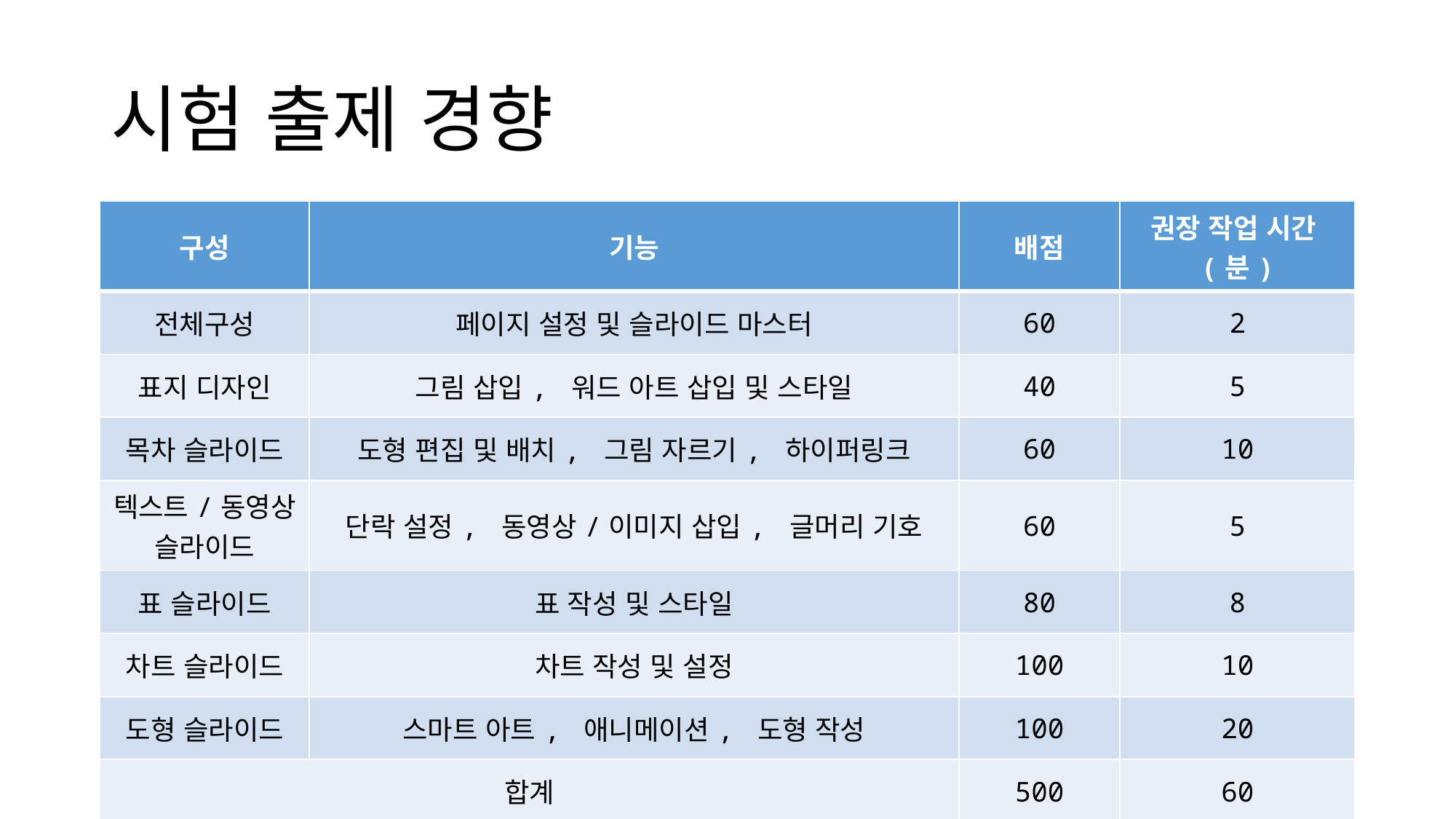

# 시험 출제 경향
| 구성 | 기능 | 배점 | 권장 작업 시간(분) |
| --- | --- | --- | --- |
| 전체구성 | 페이지 설정 및 슬라이드 마스터 | 60 | 2 |
| 표지 디자인 | 그림 삽입, 워드 아트 삽입 및 스타일 | 40 | 5 |
| 목차 슬라이드 | 도형 편집 및 배치, 그림 자르기, 하이퍼링크 | 60 | 10 |
| 텍스트/동영상 슬라이드 | 단락 설정, 동영상/이미지 삽입, 글머리 기호 | 60 | 5 |
| 표 슬라이드 | 표 작성 및 스타일 | 80 | 8 |
| 차트 슬라이드 | 차트 작성 및 설정 | 100 | 10 |
| 도형 슬라이드 | 스마트 아트, 애니메이션, 도형 작성 | 100 | 20 |
| 합계 |  | 500 | 60 |